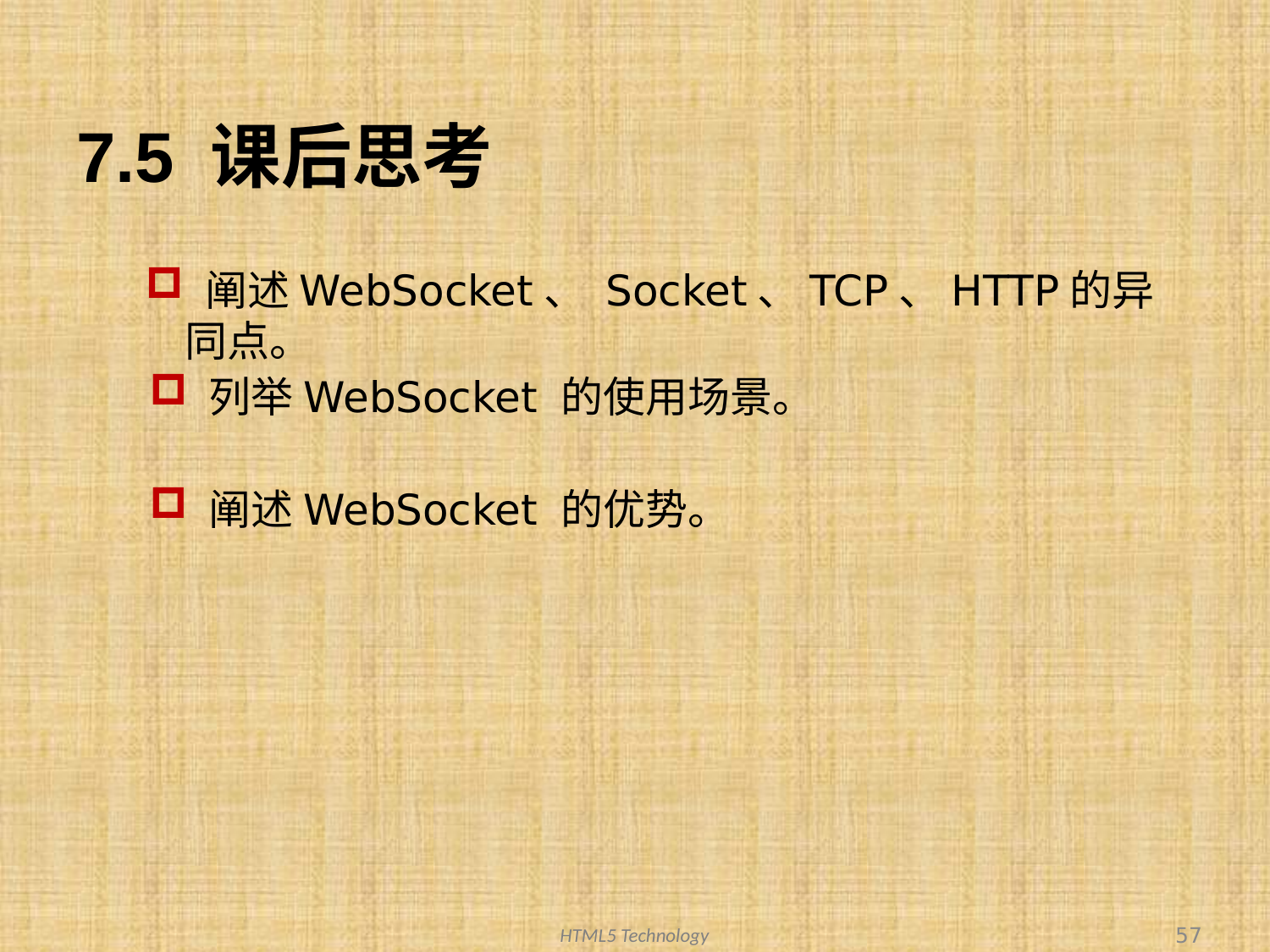

# 7.5 课后思考
 阐述WebSocket、 Socket、TCP、HTTP的异同点。
 列举WebSocket 的使用场景。
 阐述WebSocket 的优势。
57
HTML5 Technology